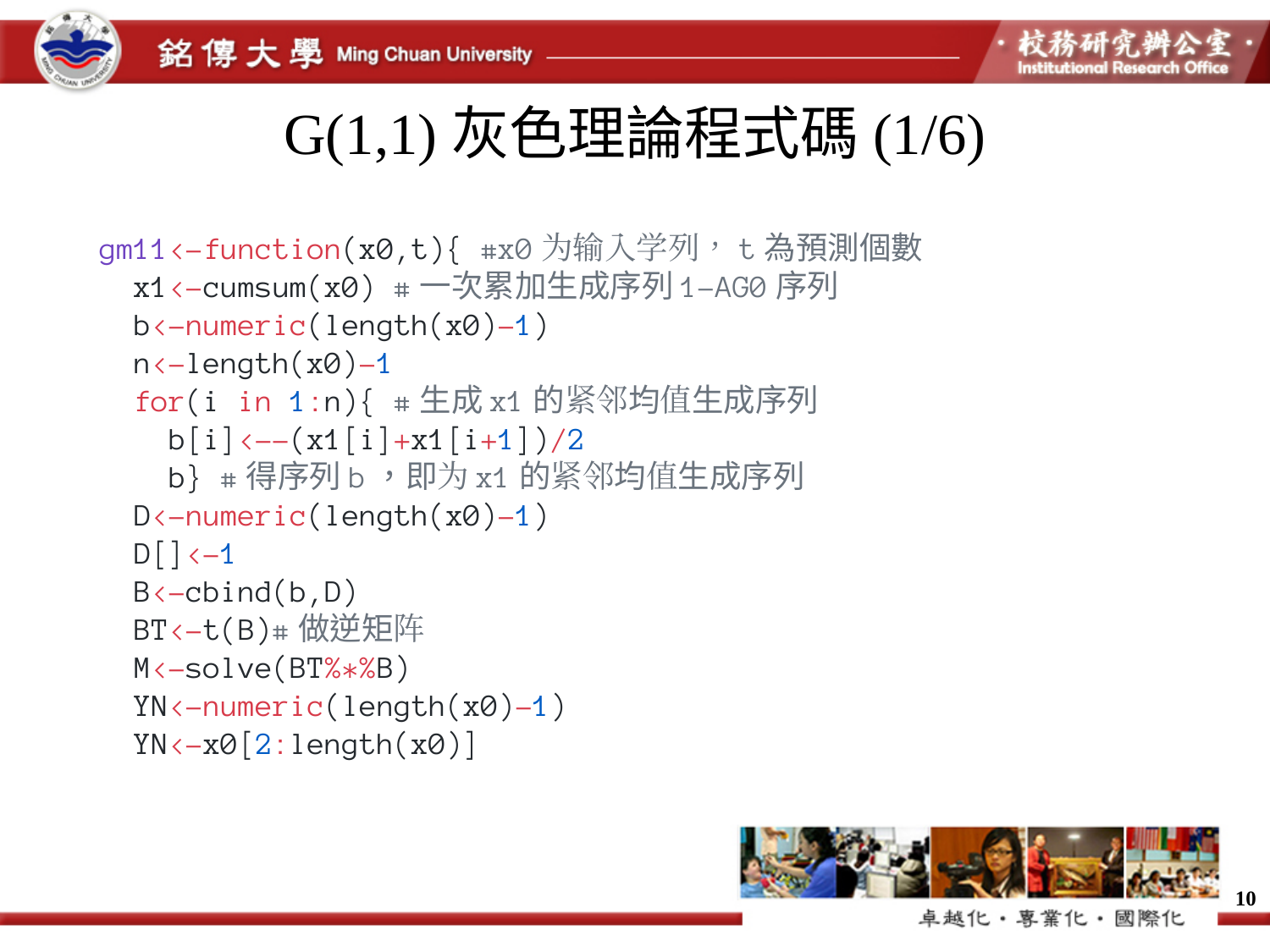

# G(1,1)灰色理論程式碼(1/6)
gm11<-function(x0,t){ #x0为输入学列，t為預測個數
  x1<-cumsum(x0) #一次累加生成序列1-AG0序列
  b<-numeric(length(x0)-1)
  n<-length(x0)-1
  for(i in 1:n){ #生成x1的紧邻均值生成序列
    b[i]<--(x1[i]+x1[i+1])/2
    b} #得序列b，即为x1的紧邻均值生成序列
  D<-numeric(length(x0)-1)
  D[]<-1
  B<-cbind(b,D)
  BT<-t(B)#做逆矩阵
  M<-solve(BT%*%B)
  YN<-numeric(length(x0)-1)
  YN<-x0[2:length(x0)]

10